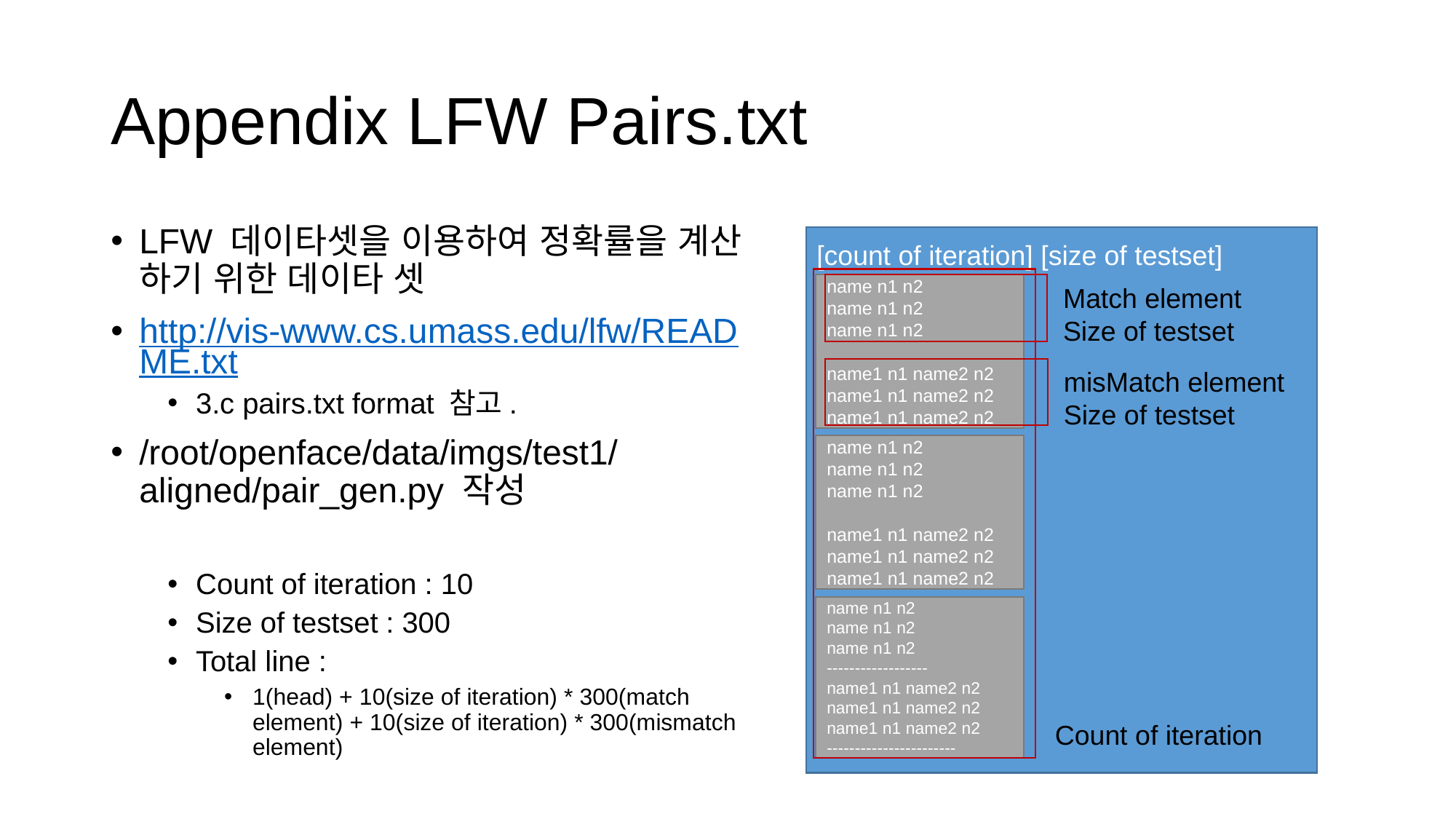

# Appendix LFW Pairs.txt
LFW 데이타셋을 이용하여 정확률을 계산 하기 위한 데이타 셋
http://vis-www.cs.umass.edu/lfw/README.txt
3.c pairs.txt format 참고.
/root/openface/data/imgs/test1/aligned/pair_gen.py 작성

Count of iteration : 10
Size of testset : 300
Total line :
1(head) + 10(size of iteration) * 300(match element) + 10(size of iteration) * 300(mismatch element)

[count of iteration] [size of testset]

name n1 n2
name n1 n2
name n1 n2

name1 n1 name2 n2
name1 n1 name2 n2
name1 n1 name2 n2

Match element
Size of testset

misMatch element
Size of testset
name n1 n2
name n1 n2
name n1 n2

name1 n1 name2 n2
name1 n1 name2 n2
name1 n1 name2 n2
name n1 n2
name n1 n2
name n1 n2
------------------
name1 n1 name2 n2
name1 n1 name2 n2
name1 n1 name2 n2
-----------------------
Count of iteration